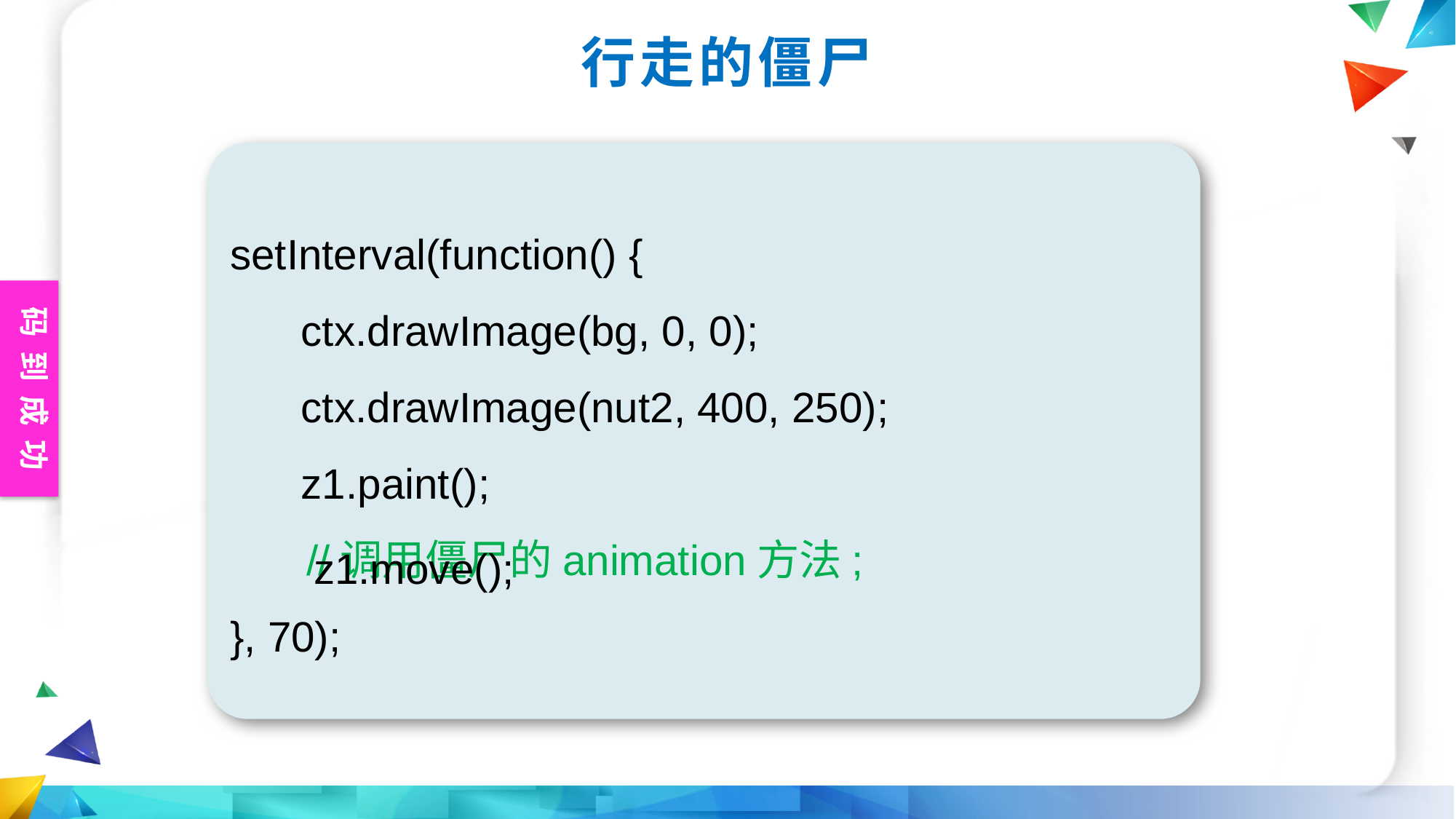

行走的僵尸
setInterval(function() {
      ctx.drawImage(bg, 0, 0);
      ctx.drawImage(nut2, 400, 250);
      z1.paint();

}, 70);
z1.move();
//调用僵尸的animation方法;